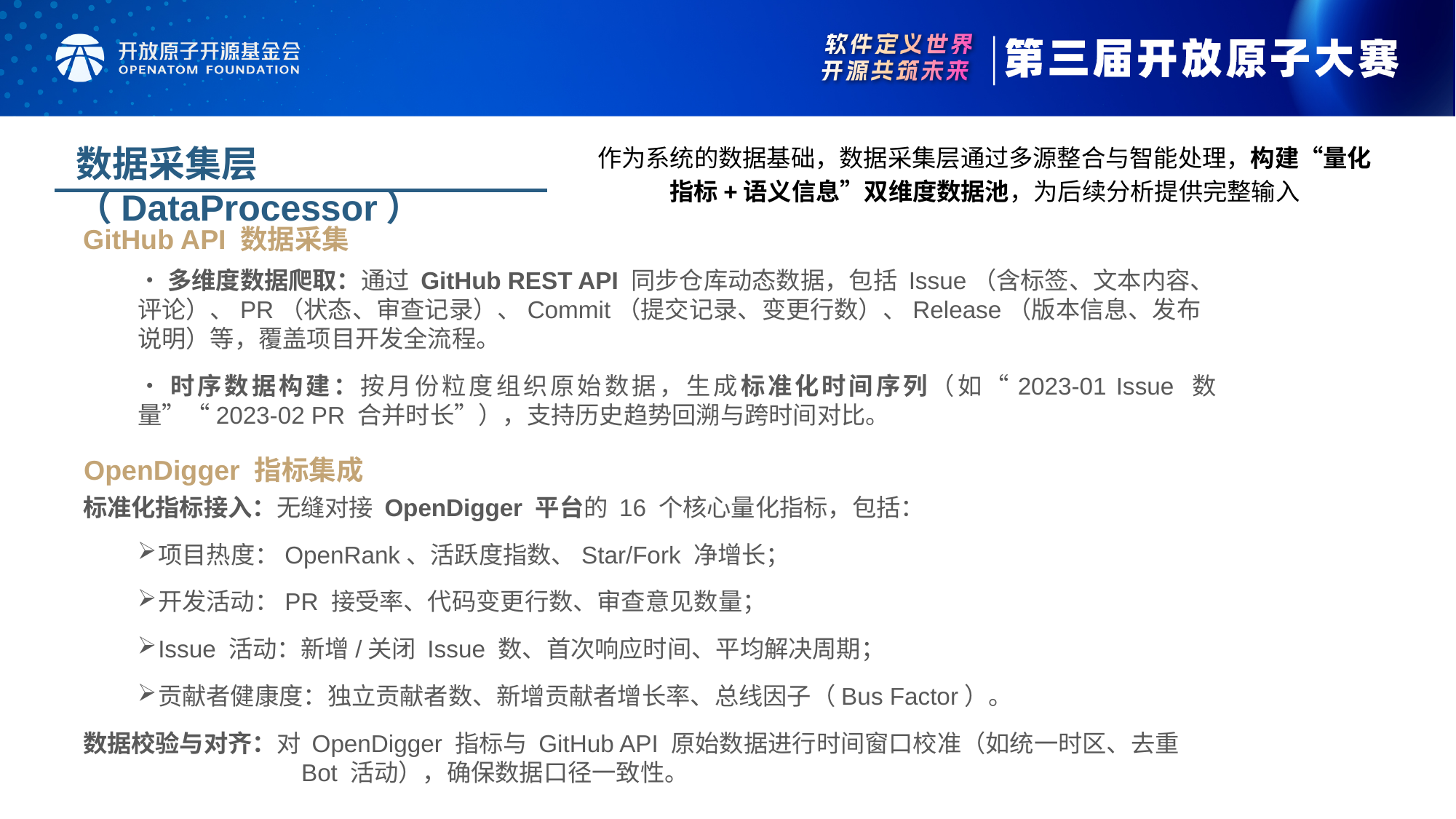

作为系统的数据基础，数据采集层通过多源整合与智能处理，构建“量化指标+语义信息”双维度数据池，为后续分析提供完整输入
数据采集层（DataProcessor）
GitHub API 数据采集
•多维度数据爬取：通过 GitHub REST API 同步仓库动态数据，包括 Issue（含标签、文本内容、评论）、PR（状态、审查记录）、Commit（提交记录、变更行数）、Release（版本信息、发布说明）等，覆盖项目开发全流程。
•时序数据构建：按月份粒度组织原始数据，生成标准化时间序列（如“2023-01 Issue 数量”“2023-02 PR 合并时长”），支持历史趋势回溯与跨时间对比。
OpenDigger 指标集成
标准化指标接入：无缝对接 OpenDigger 平台的 16 个核心量化指标，包括：
项目热度：OpenRank、活跃度指数、Star/Fork 净增长；
开发活动：PR 接受率、代码变更行数、审查意见数量；
Issue 活动：新增/关闭 Issue 数、首次响应时间、平均解决周期；
贡献者健康度：独立贡献者数、新增贡献者增长率、总线因子（Bus Factor）。
数据校验与对齐：对 OpenDigger 指标与 GitHub API 原始数据进行时间窗口校准（如统一时区、去重 		Bot 活动），确保数据口径一致性。